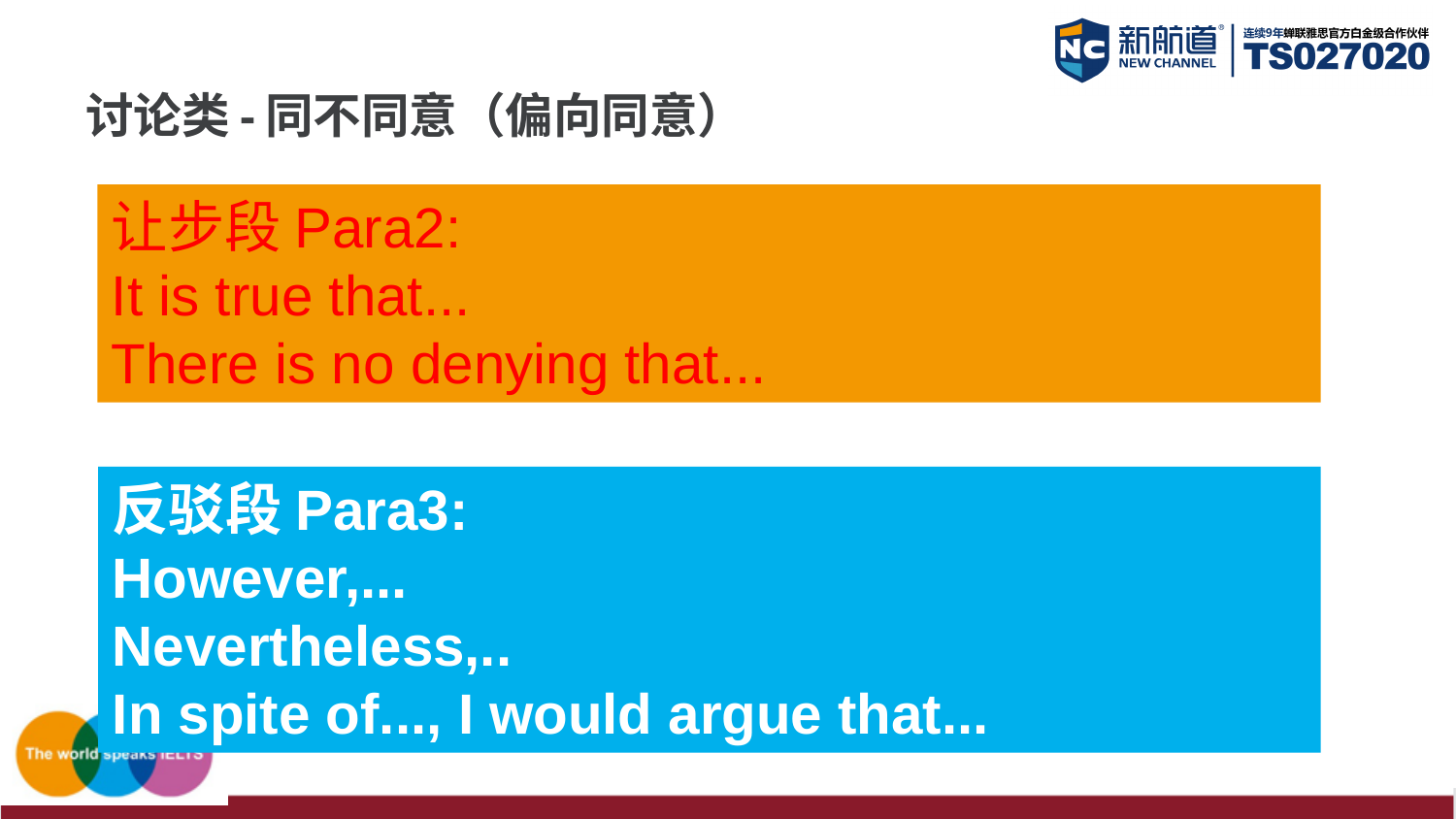

讨论类-同不同意（偏向同意）
让步段Para2:
It is true that...
There is no denying that...
反驳段Para3:
However,...
Nevertheless,..
In spite of..., I would argue that...